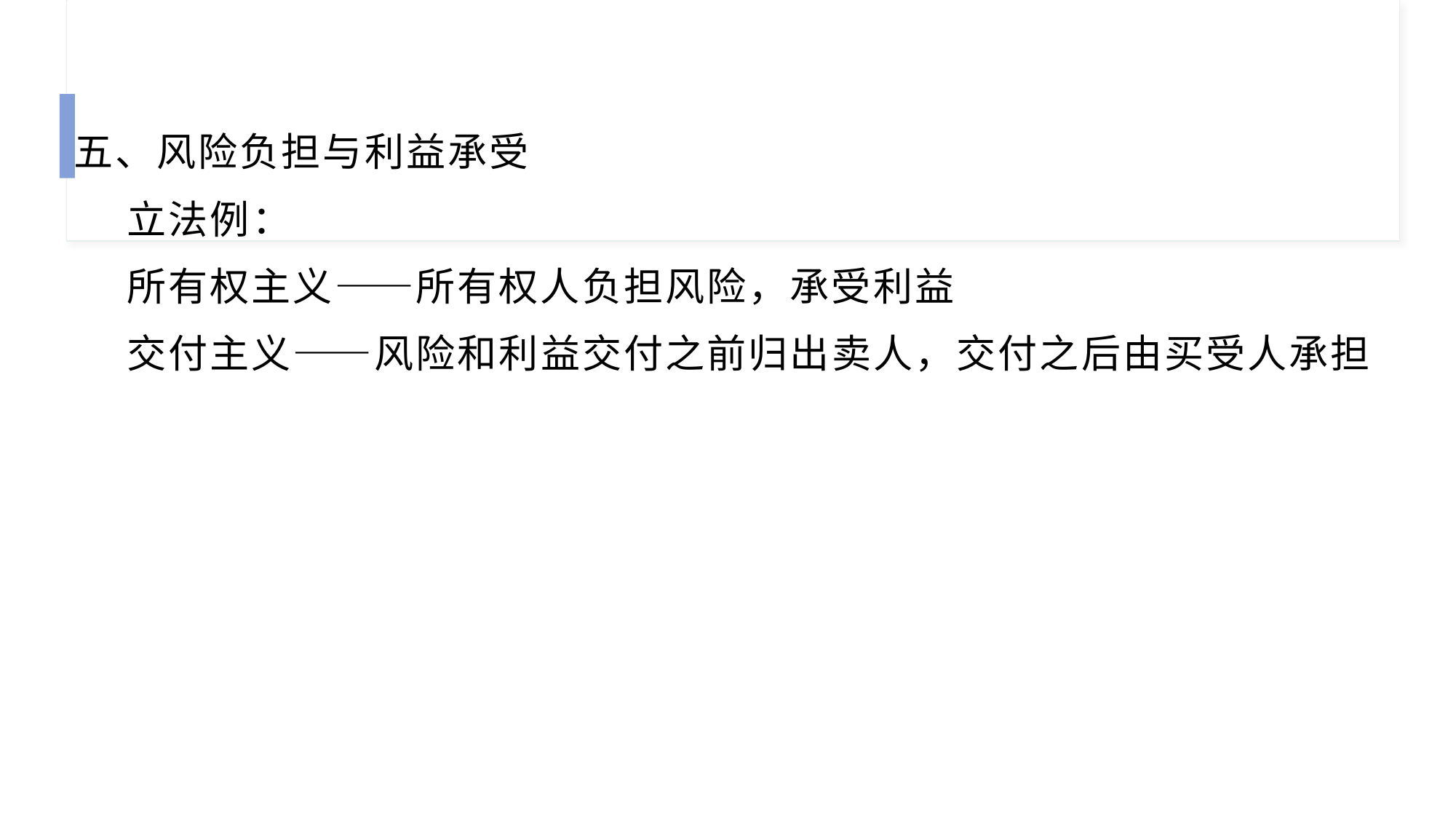

五、风险负担与利益承受
    立法例：
    所有权主义——所有权人负担风险，承受利益
    交付主义——风险和利益交付之前归出卖人，交付之后由买受人承担